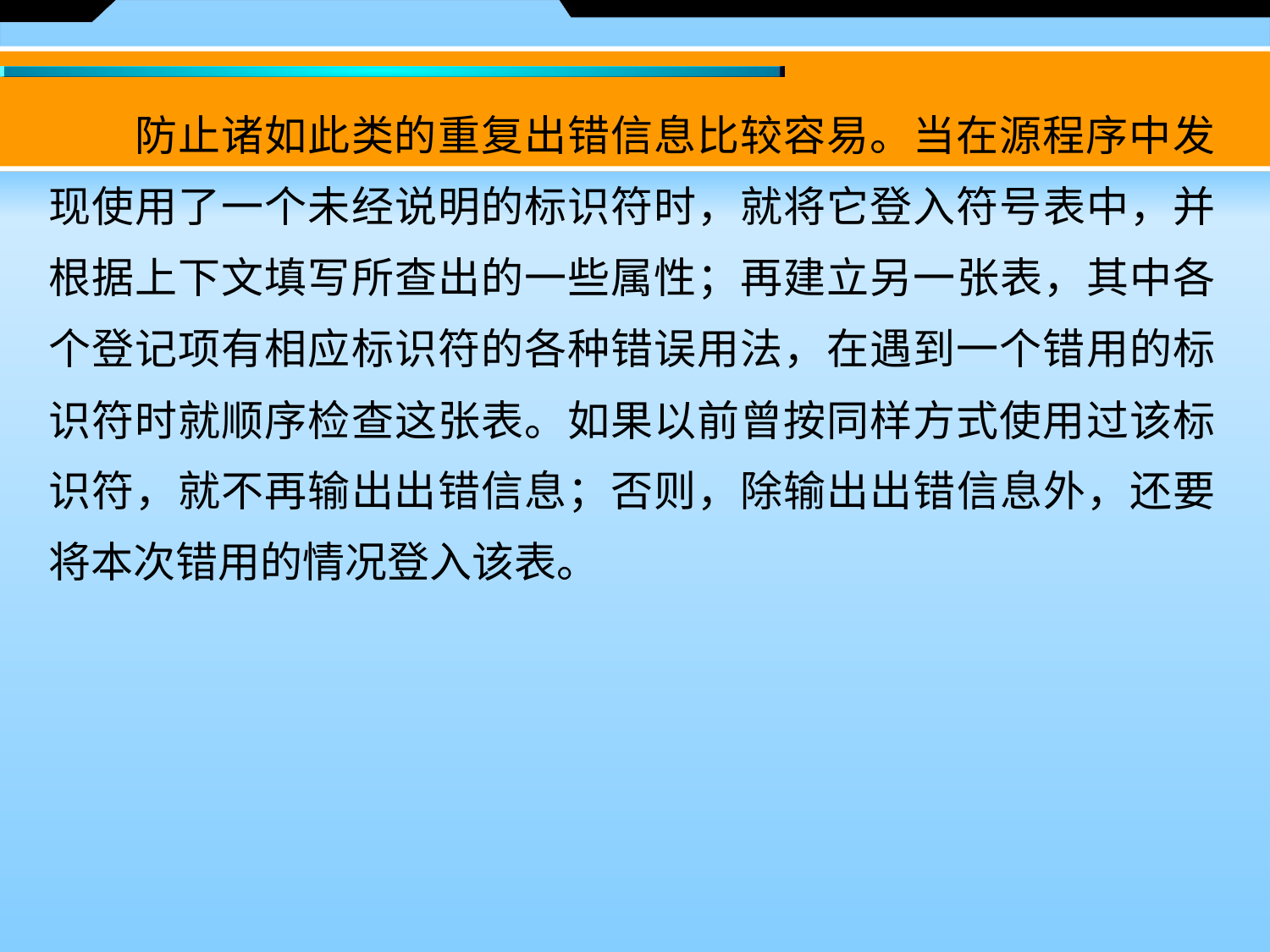

防止诸如此类的重复出错信息比较容易。当在源程序中发现使用了一个未经说明的标识符时，就将它登入符号表中，并根据上下文填写所查出的一些属性；再建立另一张表，其中各个登记项有相应标识符的各种错误用法，在遇到一个错用的标识符时就顺序检查这张表。如果以前曾按同样方式使用过该标识符，就不再输出出错信息；否则，除输出出错信息外，还要将本次错用的情况登入该表。